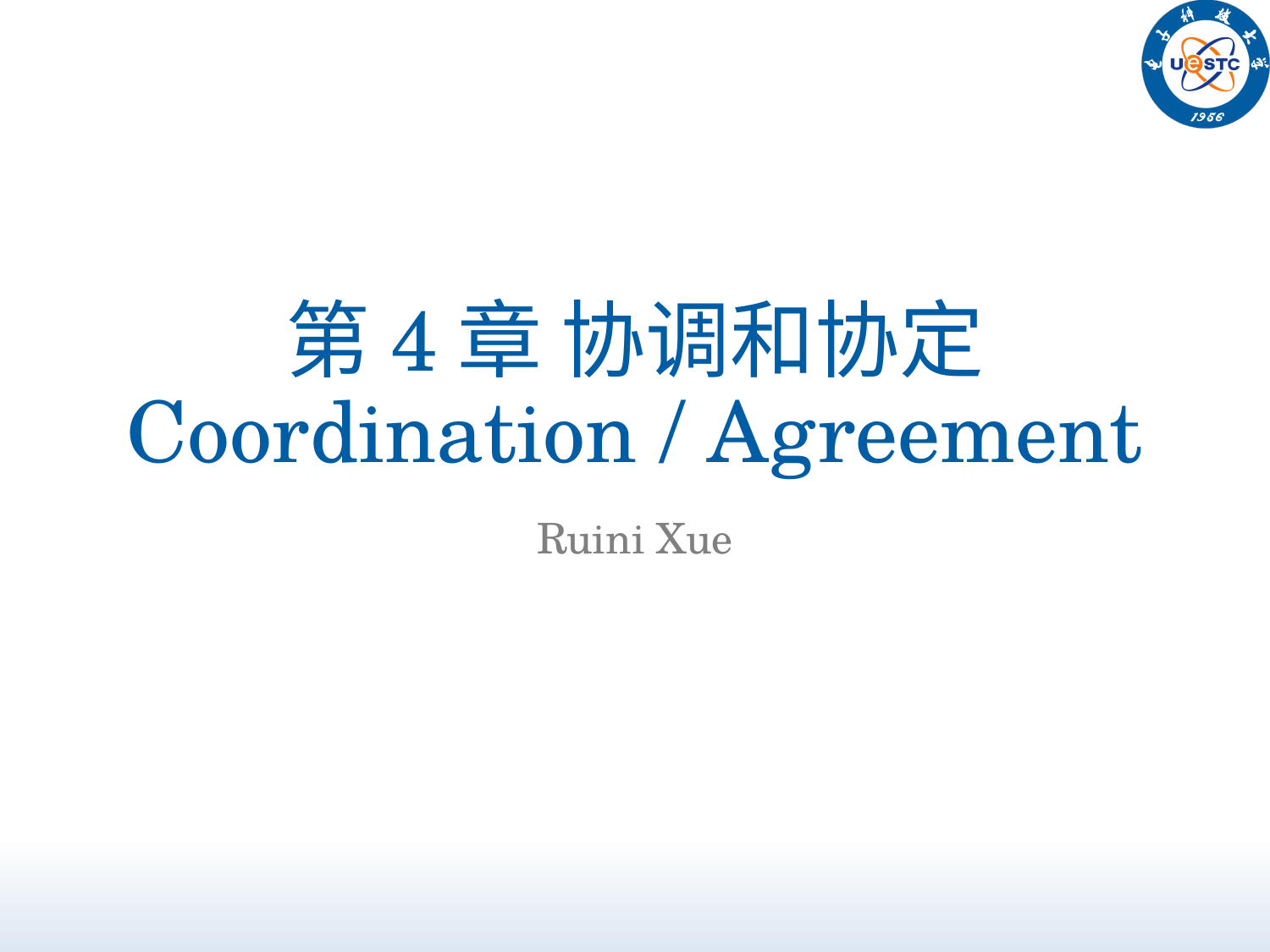

# 第4章 协调和协定 Coordination / Agreement
Ruini Xue